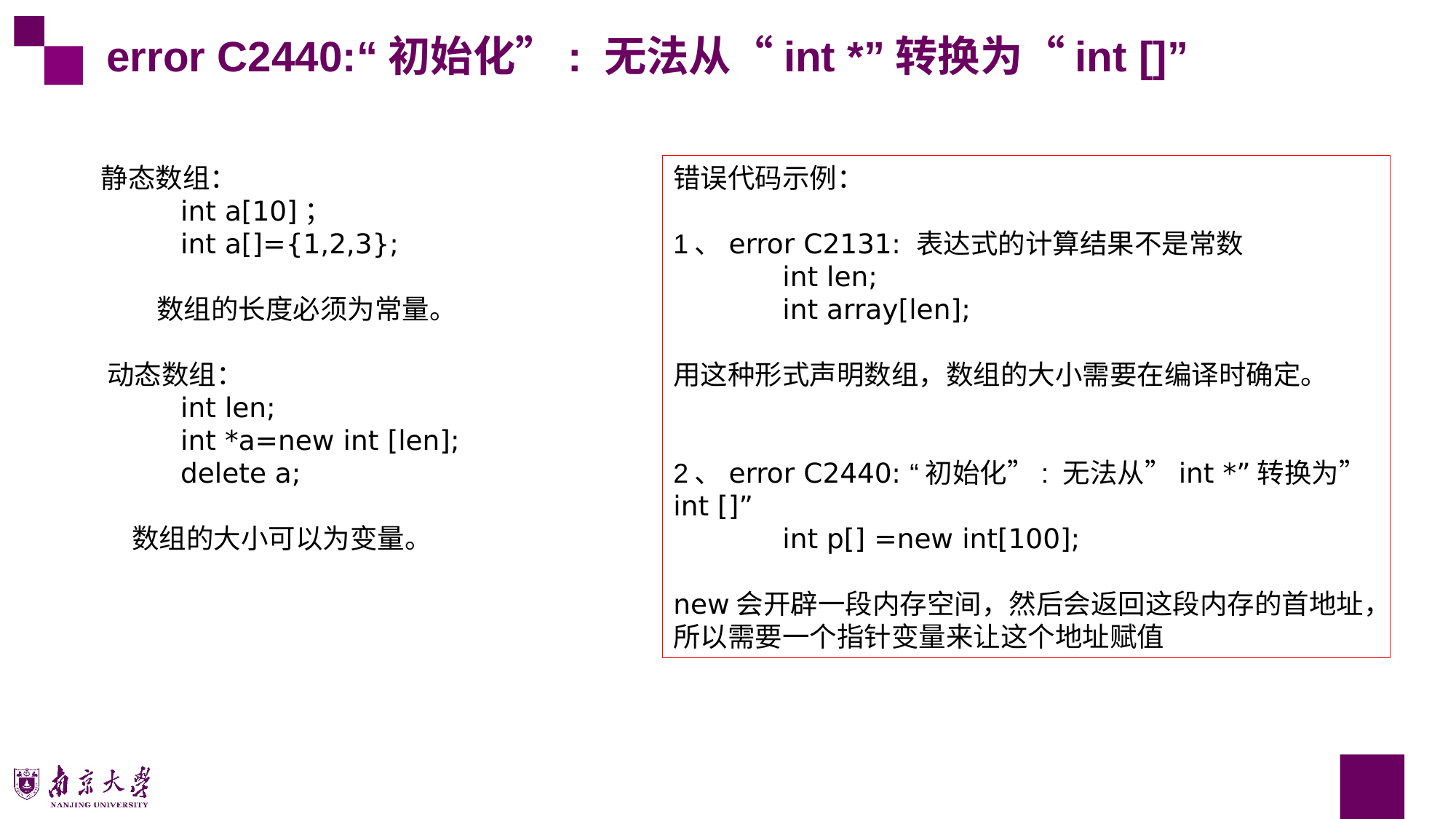

error C2440:“初始化”: 无法从“int *”转换为“int []”
   静态数组：
            int a[10]；
            int a[]={1,2,3};

            数组的长度必须为常量。

    动态数组：
            int len;
            int *a=new int [len];
            delete a;

        数组的大小可以为变量。
错误代码示例：

1、error C2131: 表达式的计算结果不是常数
	int len;
	int array[len];

用这种形式声明数组，数组的大小需要在编译时确定。

2、error C2440: “初始化”: 无法从”int *”转换为”int []”
	int p[] =new int[100];

new会开辟一段内存空间，然后会返回这段内存的首地址，所以需要一个指针变量来让这个地址赋值
10